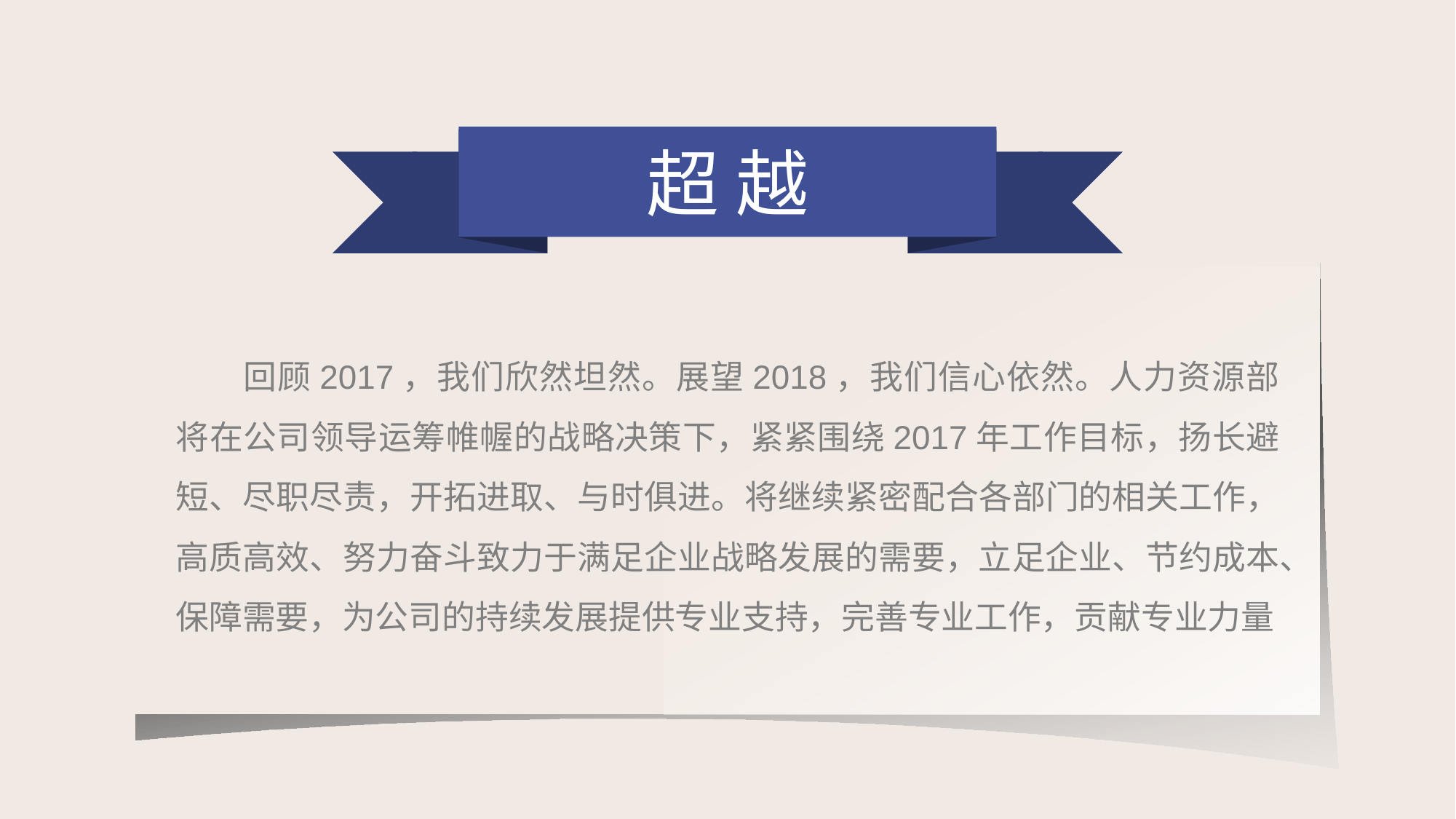

超 越

       回顾2017，我们欣然坦然。展望2018，我们信心依然。人力资源部将在公司领导运筹帷幄的战略决策下，紧紧围绕2017年工作目标，扬长避短、尽职尽责，开拓进取、与时俱进。将继续紧密配合各部门的相关工作，高质高效、努力奋斗致力于满足企业战略发展的需要，立足企业、节约成本、保障需要，为公司的持续发展提供专业支持，完善专业工作，贡献专业力量